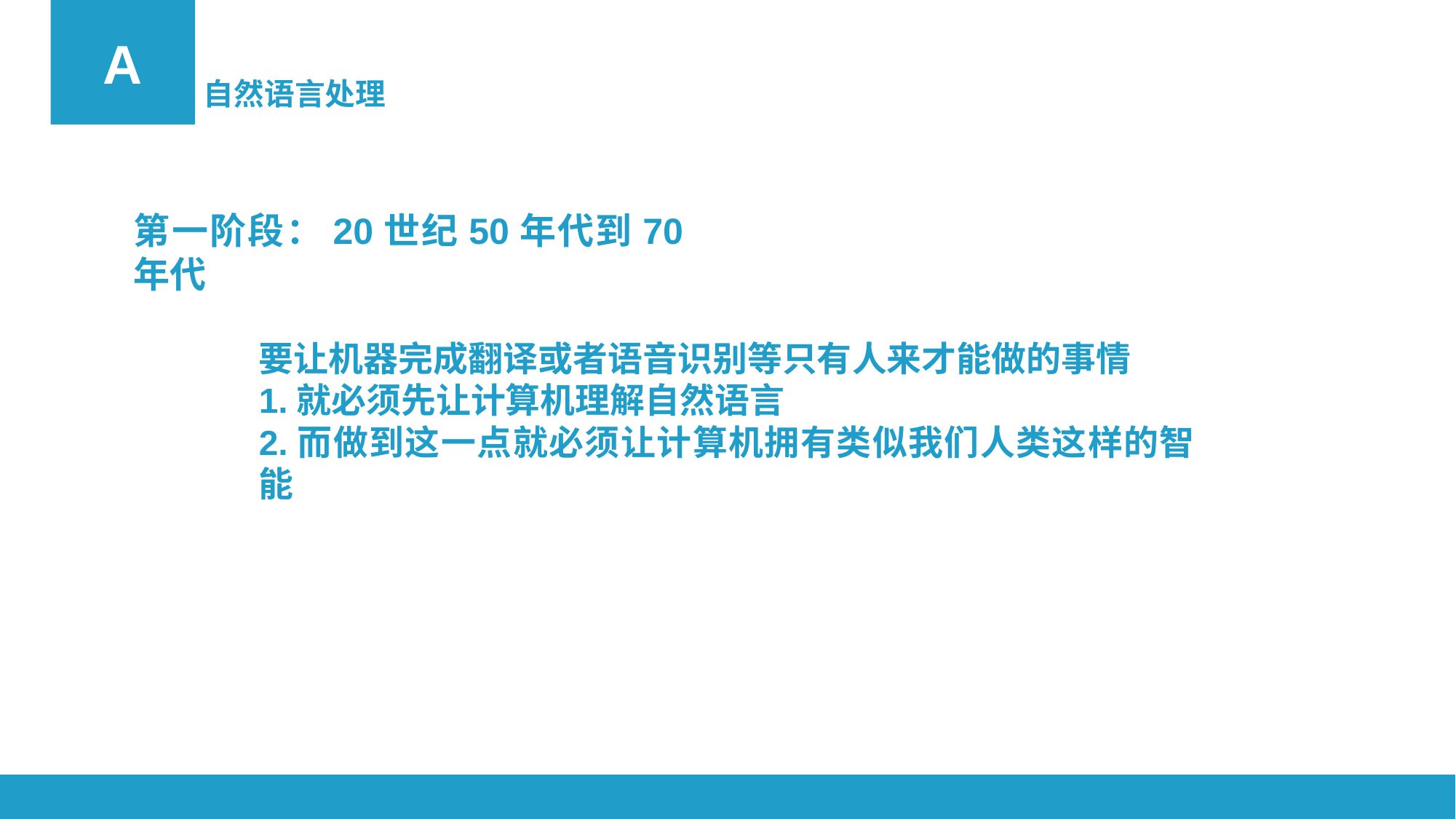

A
自然语言处理
第一阶段：20世纪50年代到70年代
要让机器完成翻译或者语音识别等只有人来才能做的事情
1.就必须先让计算机理解自然语言
2.而做到这一点就必须让计算机拥有类似我们人类这样的智能